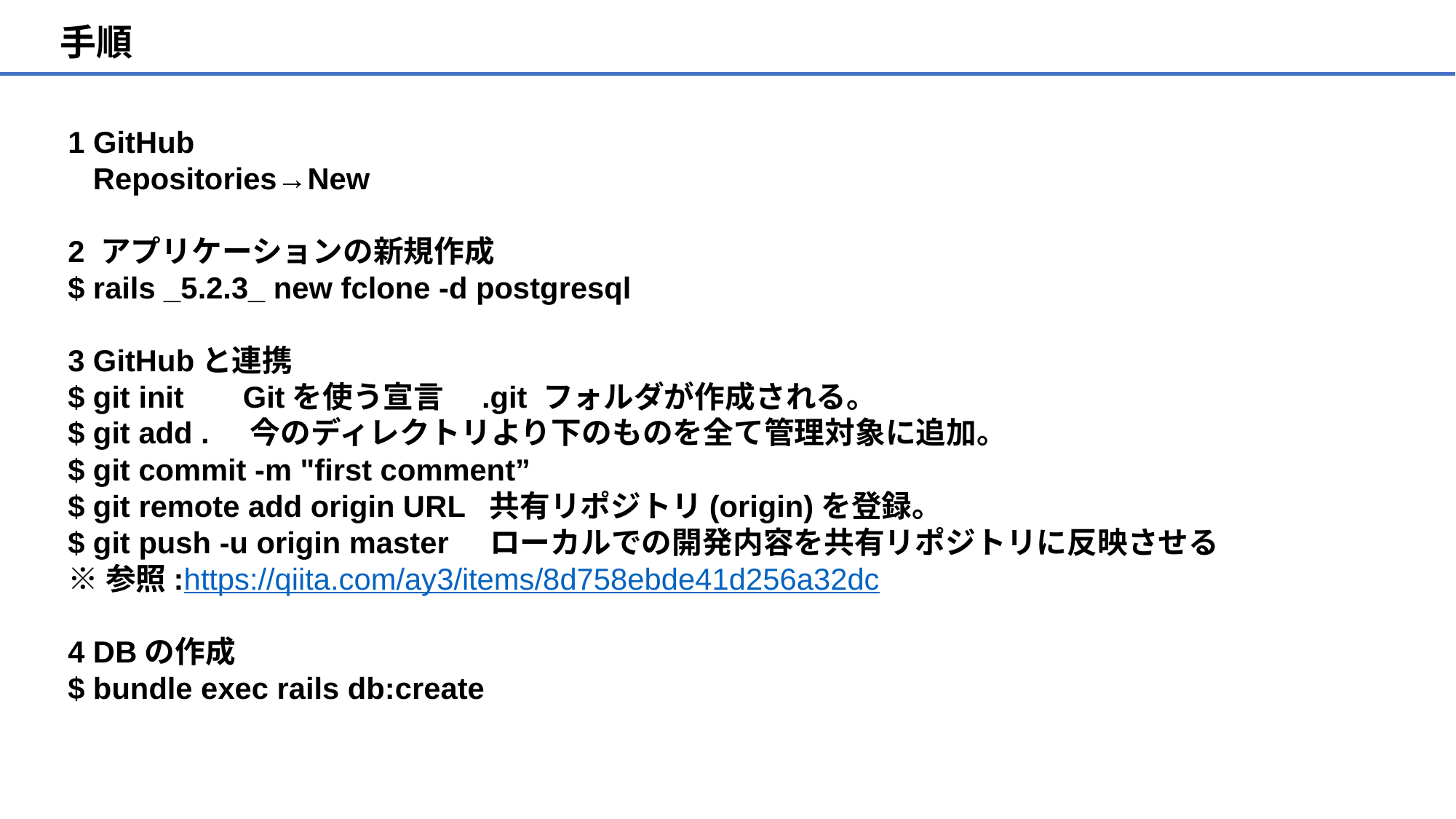

手順
1 GitHub
   Repositories→New

2 アプリケーションの新規作成
$ rails _5.2.3_ new fclone -d postgresql

3 GitHubと連携
$ git init       Gitを使う宣言　.git フォルダが作成される。
$ git add .    今のディレクトリより下のものを全て管理対象に追加。
$ git commit -m "first comment”
$ git remote add origin URL  共有リポジトリ(origin)を登録。
$ git push -u origin master    ローカルでの開発内容を共有リポジトリに反映させる
※参照:https://qiita.com/ay3/items/8d758ebde41d256a32dc

4 DBの作成
$ bundle exec rails db:create